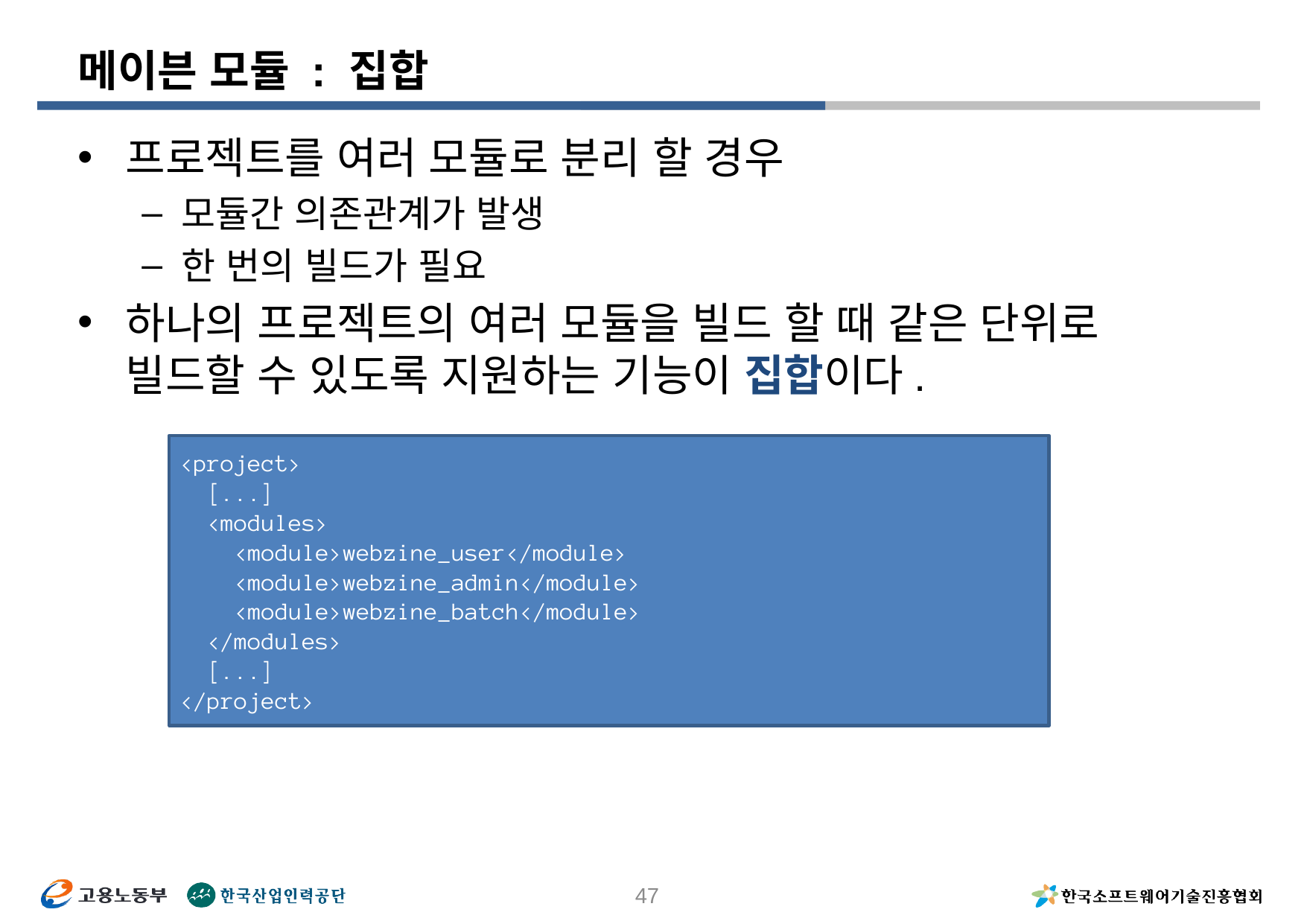

# 메이븐 모듈 : 집합
프로젝트를 여러 모듈로 분리 할 경우
모듈간 의존관계가 발생
한 번의 빌드가 필요
하나의 프로젝트의 여러 모듈을 빌드 할 때 같은 단위로 빌드할 수 있도록 지원하는 기능이 집합이다.
<project>
  [...]
  <modules>
    <module>webzine_user</module>
    <module>webzine_admin</module>
    <module>webzine_batch</module>
  </modules>
  [...]
</project>
47